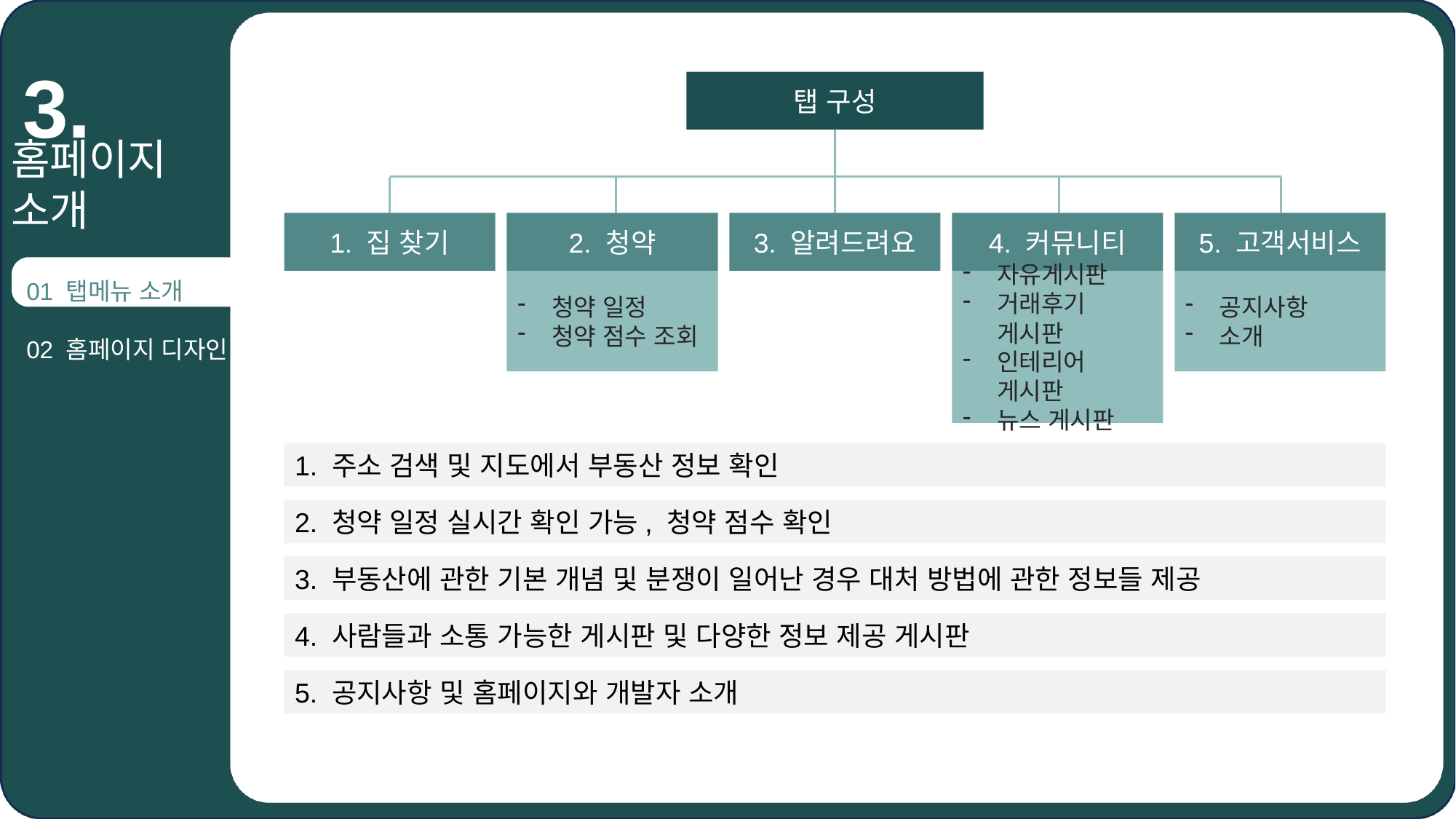

# 3.
탭 구성
홈페이지
소개
1. 집 찾기
2. 청약
3. 알려드려요
4. 커뮤니티
5. 고객서비스
01 탭메뉴 소개
02 홈페이지 디자인

청약 일정
청약 점수 조회
자유게시판
거래후기 게시판
인테리어 게시판
뉴스 게시판
공지사항
소개
1. 주소 검색 및 지도에서 부동산 정보 확인
2. 청약 일정 실시간 확인 가능, 청약 점수 확인
3. 부동산에 관한 기본 개념 및 분쟁이 일어난 경우 대처 방법에 관한 정보들 제공
4. 사람들과 소통 가능한 게시판 및 다양한 정보 제공 게시판
5. 공지사항 및 홈페이지와 개발자 소개